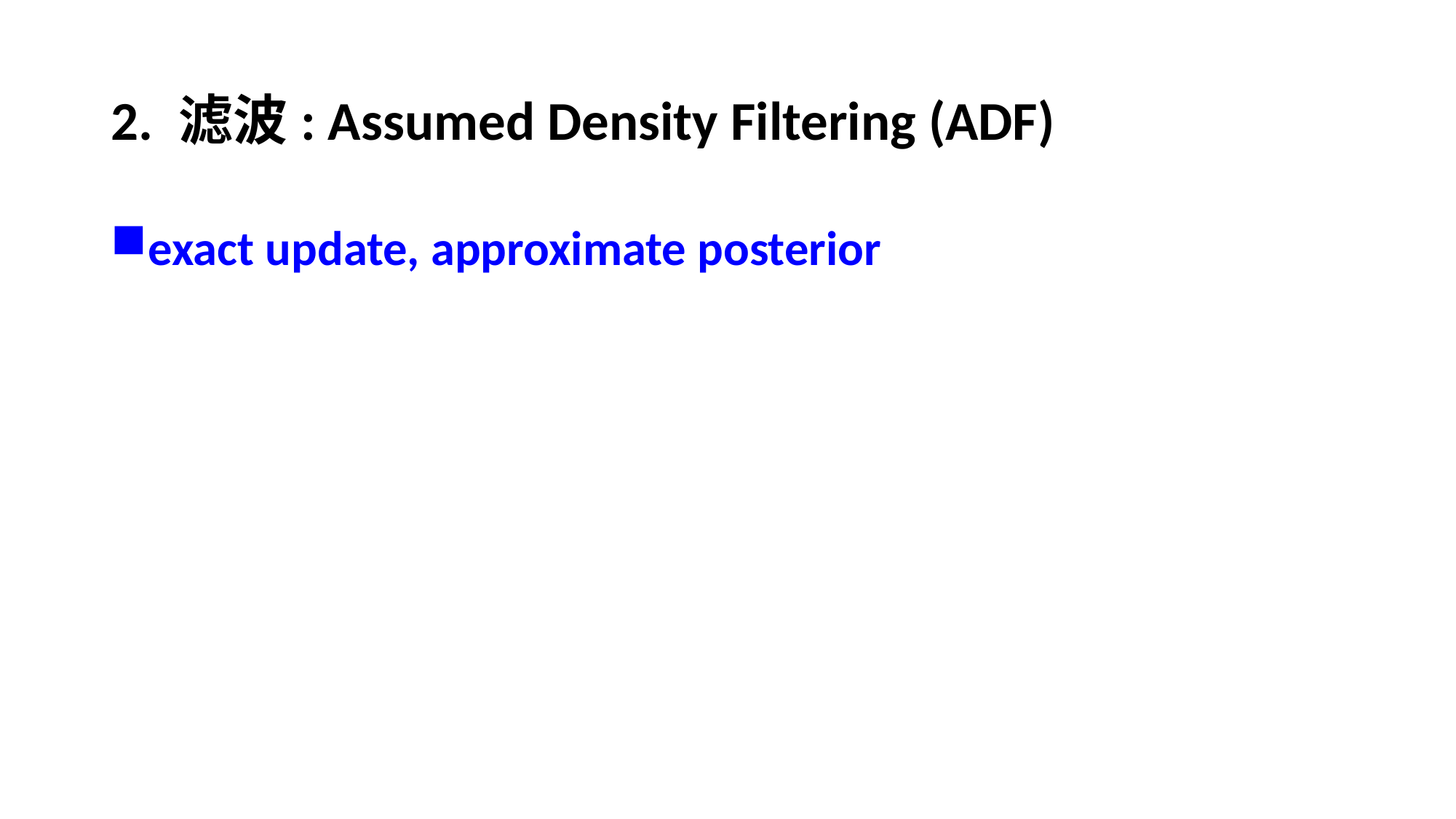

# 2. 滤波: Assumed Density Filtering (ADF)
exact update, approximate posterior